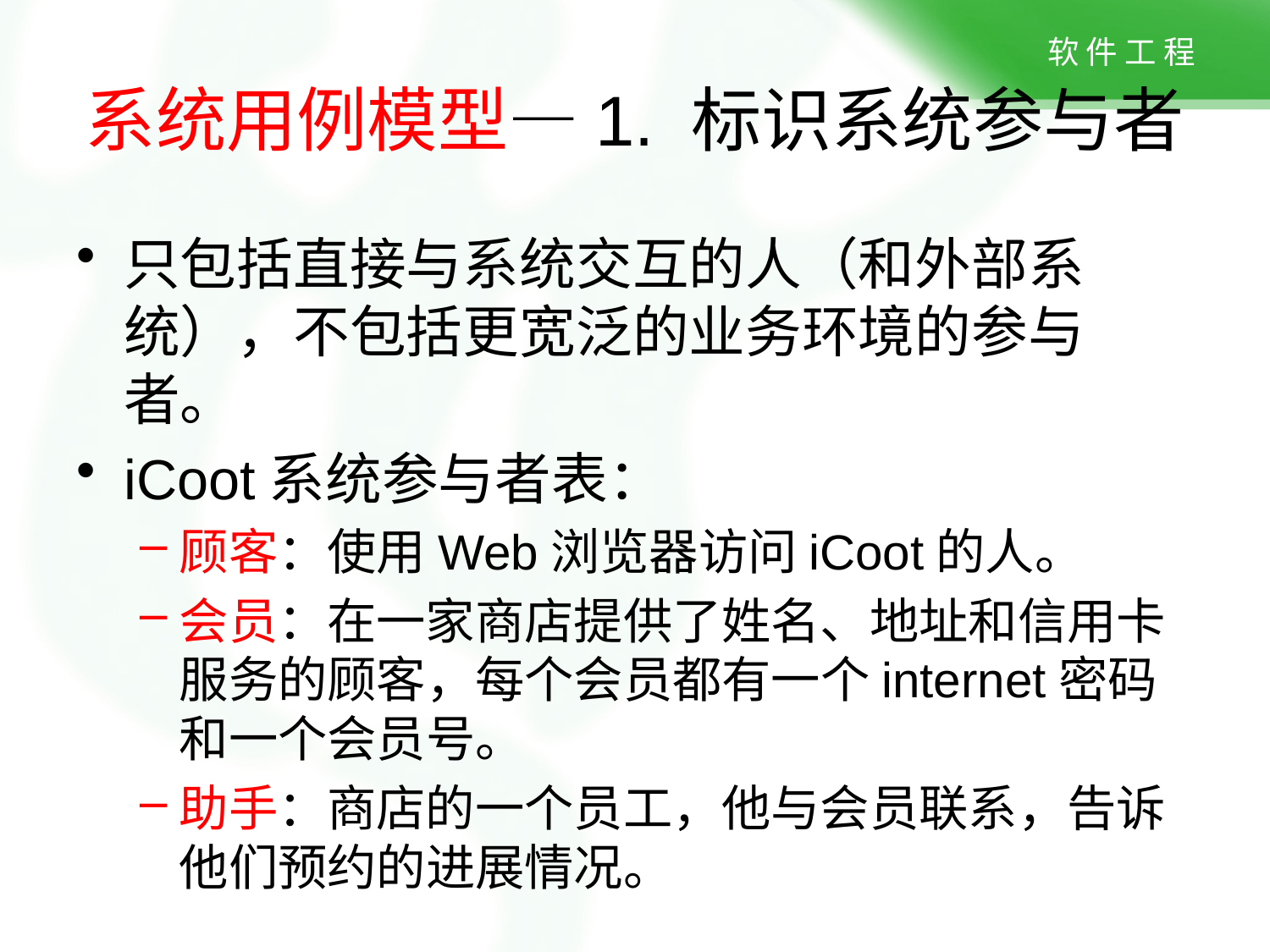

# 系统用例模型—1. 标识系统参与者
只包括直接与系统交互的人（和外部系统），不包括更宽泛的业务环境的参与者。
iCoot系统参与者表：
顾客：使用Web浏览器访问iCoot的人。
会员：在一家商店提供了姓名、地址和信用卡服务的顾客，每个会员都有一个internet密码和一个会员号。
助手：商店的一个员工，他与会员联系，告诉他们预约的进展情况。